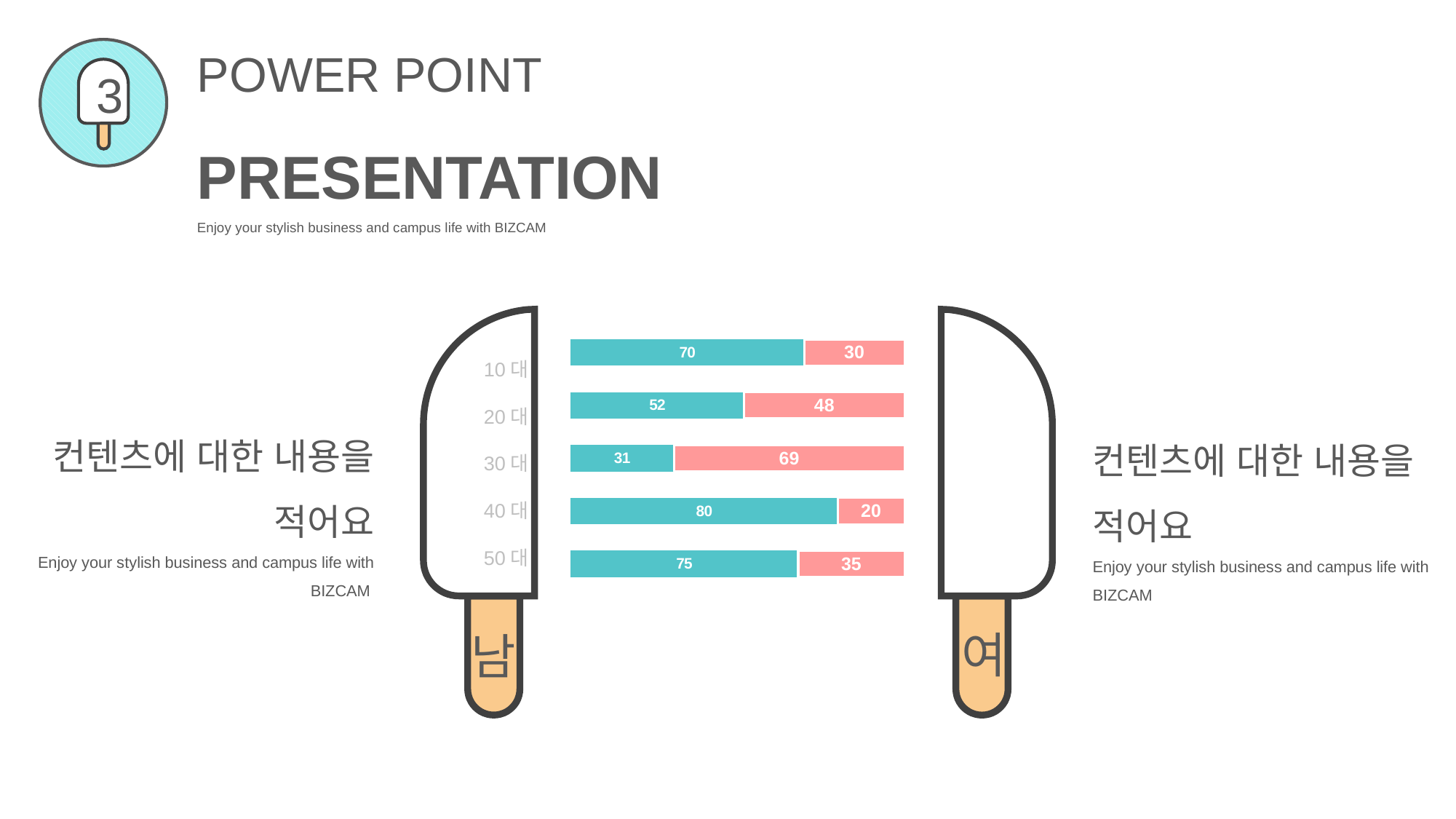

POWER POINT PRESENTATION
Enjoy your stylish business and campus life with BIZCAM

3

### Chart

| Category | 남자 | 여자 |
|---|---|---|
| 데이터1 | 75.0 | 35.0 |
| 데이터2 | 80.0 | 20.0 |
| 데이터3 | 31.0 | 69.0 |
| 데이터4 | 52.0 | 48.0 |
| 데이터5 | 70.0 | 30.0 |
10대
20대
30대
40대
50대
컨텐츠에 대한 내용을 적어요
Enjoy your stylish business and campus life with BIZCAM
컨텐츠에 대한 내용을 적어요
Enjoy your stylish business and campus life with BIZCAM

여
남